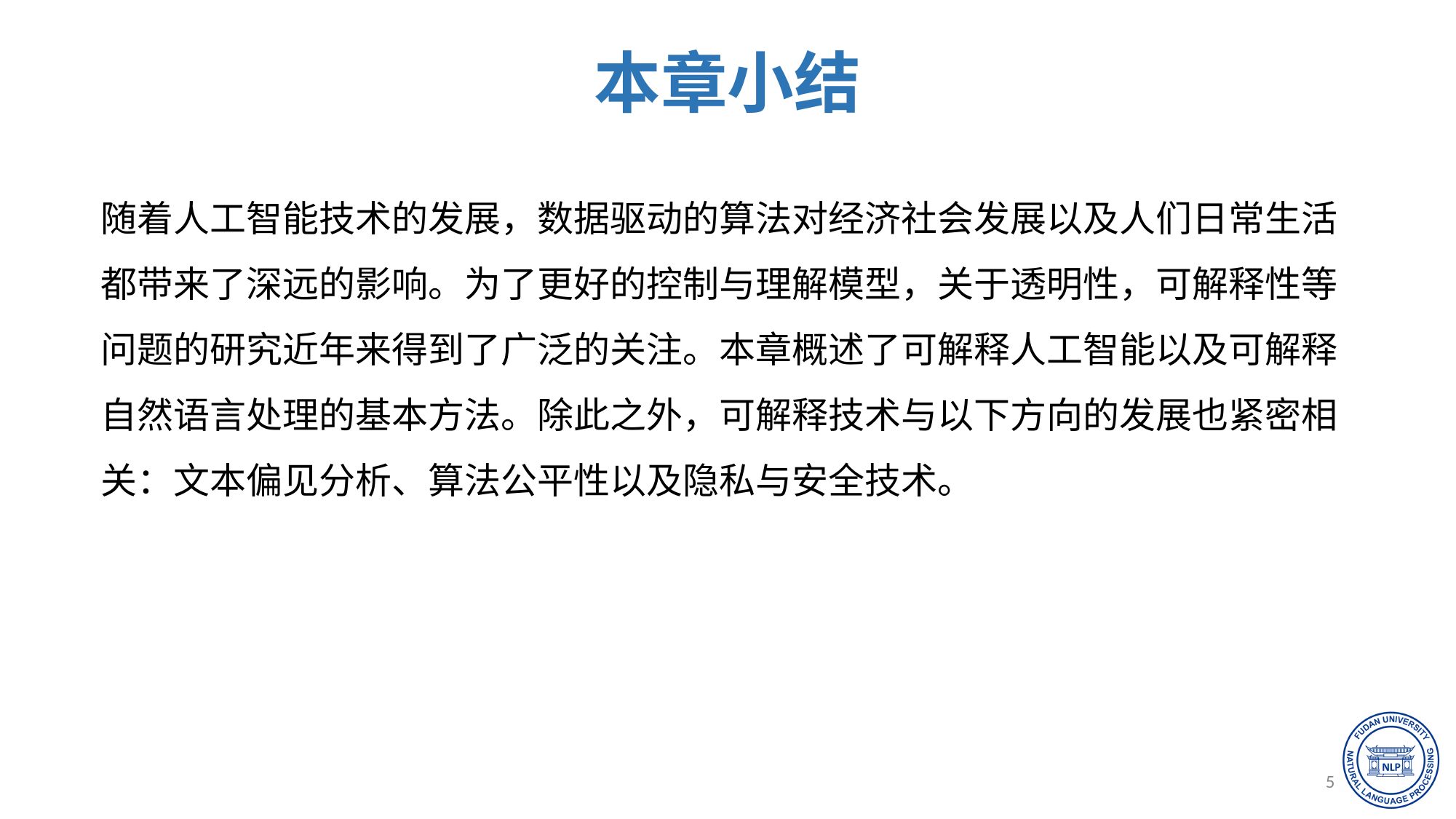

本章小结
哎呀小小草
专业设计
随着人工智能技术的发展，数据驱动的算法对经济社会发展以及人们日常生活都带来了深远的影响。为了更好的控制与理解模型，关于透明性，可解释性等问题的研究近年来得到了广泛的关注。本章概述了可解释人工智能以及可解释自然语言处理的基本方法。除此之外，可解释技术与以下方向的发展也紧密相关：文本偏见分析、算法公平性以及隐私与安全技术。
2015
哎呀小小草演示设计
52